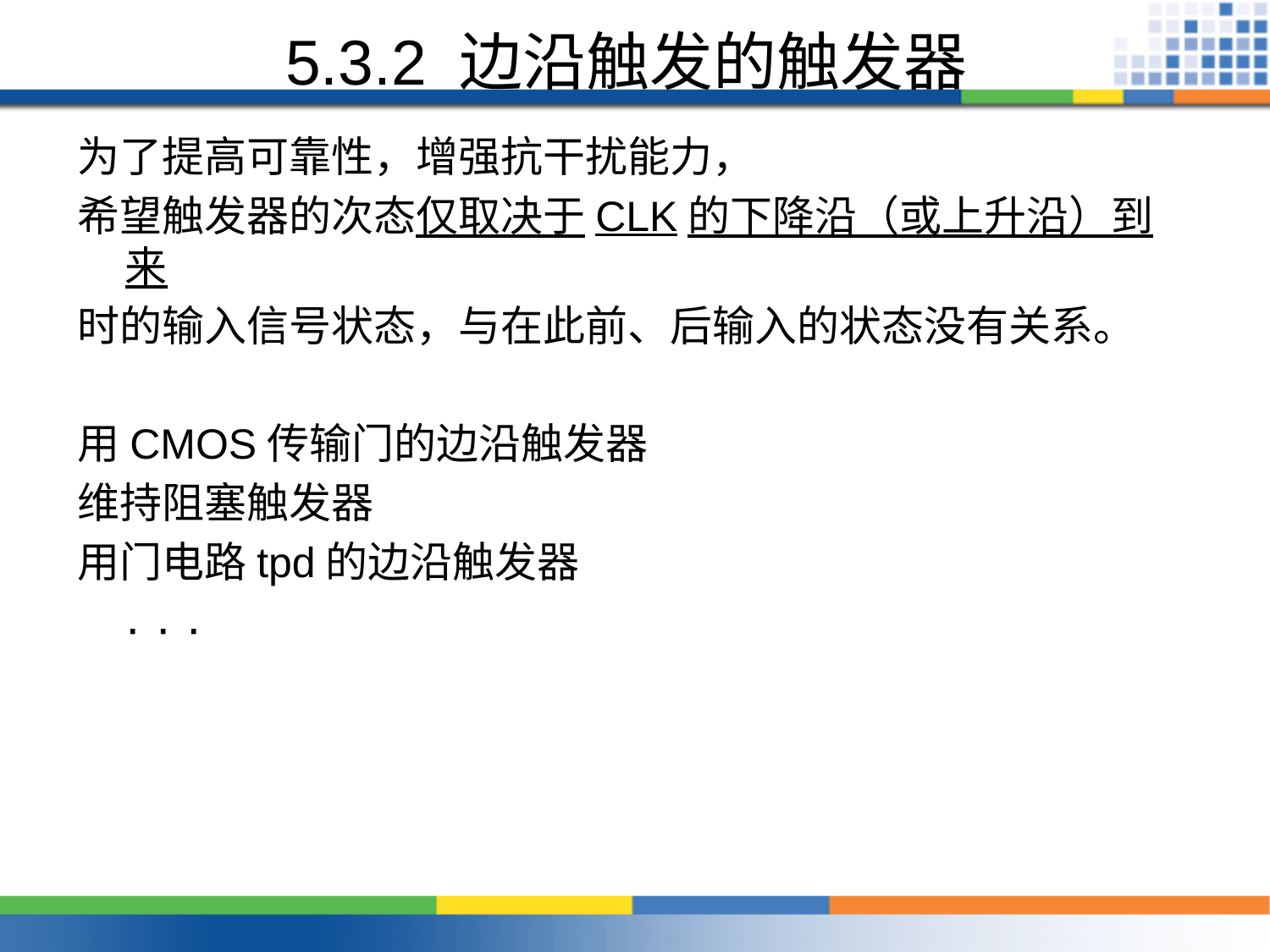

# 5.3.2 边沿触发的触发器
为了提高可靠性，增强抗干扰能力，
希望触发器的次态仅取决于CLK的下降沿（或上升沿）到来
时的输入信号状态，与在此前、后输入的状态没有关系。

用CMOS传输门的边沿触发器
维持阻塞触发器
用门电路tpd的边沿触发器
	· · ·